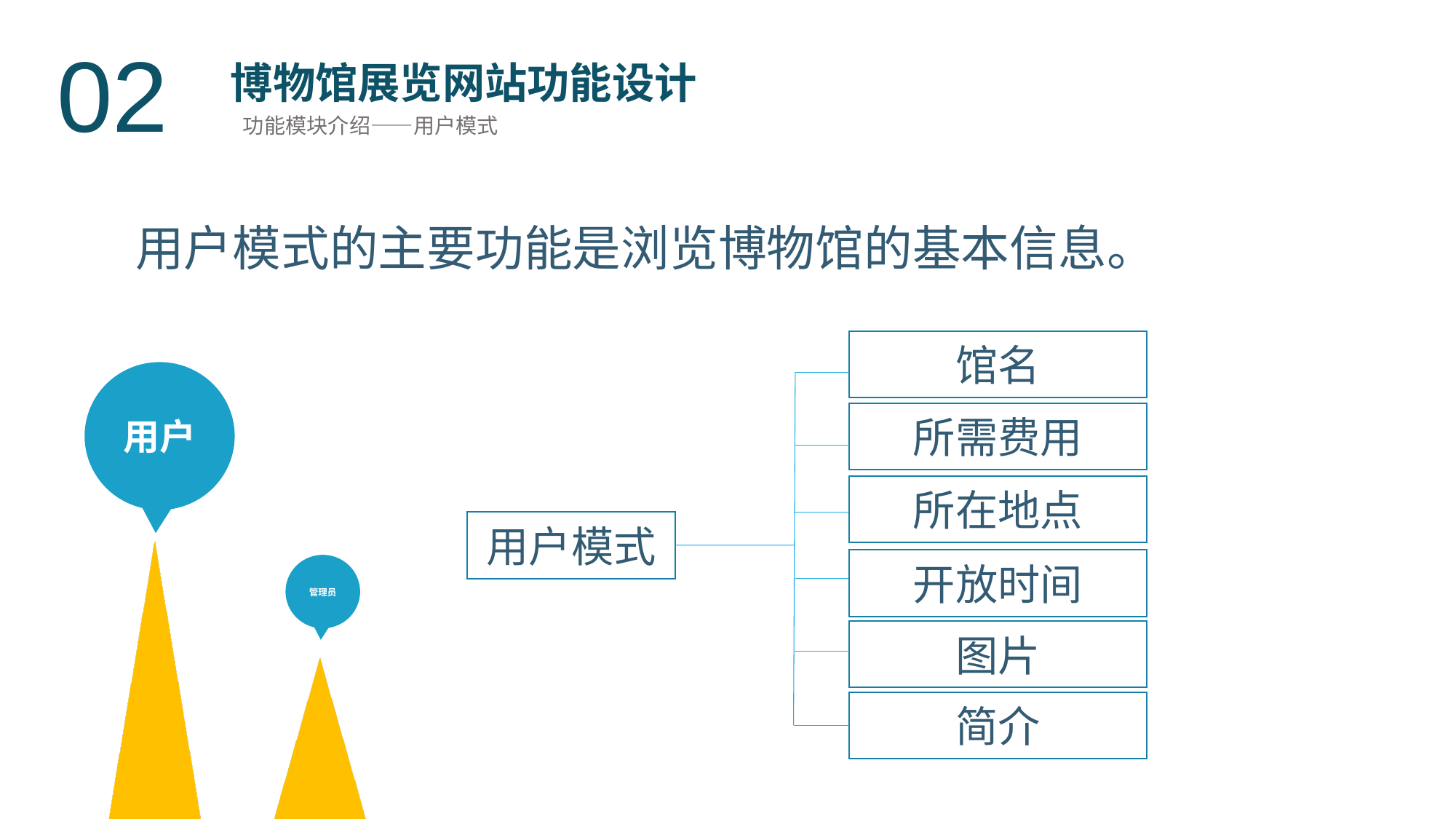

02
博物馆展览网站功能设计
功能模块介绍——用户模式
    用户模式的主要功能是浏览博物馆的基本信息。
馆名
用户
所需费用
所在地点

### Chart

| Category | 1 |
|---|---|
| A | 4.3 |
| B | 2.5 |
| C | 3.5 |
| D | 4.5 |
用户模式
开放时间
图片
简介